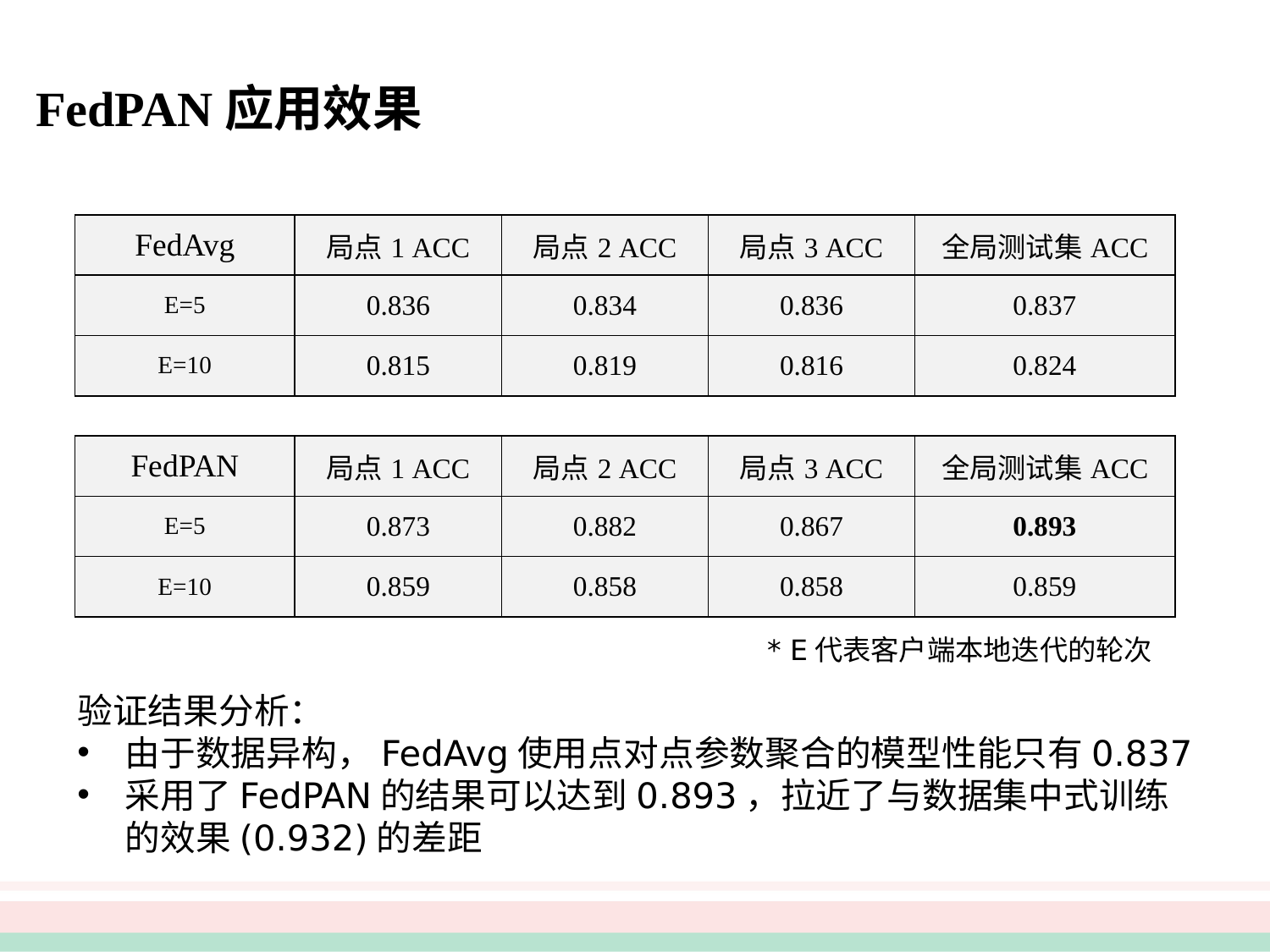

FedPAN应用效果
| FedAvg | 局点1 ACC | 局点2 ACC | 局点3 ACC | 全局测试集ACC |
| --- | --- | --- | --- | --- |
| E=5 | 0.836 | 0.834 | 0.836 | 0.837 |
| E=10 | 0.815 | 0.819 | 0.816 | 0.824 |
| FedPAN | 局点1 ACC | 局点2 ACC | 局点3 ACC | 全局测试集ACC |
| --- | --- | --- | --- | --- |
| E=5 | 0.873 | 0.882 | 0.867 | 0.893 |
| E=10 | 0.859 | 0.858 | 0.858 | 0.859 |
* E代表客户端本地迭代的轮次
验证结果分析：
由于数据异构，FedAvg使用点对点参数聚合的模型性能只有0.837
采用了FedPAN的结果可以达到0.893，拉近了与数据集中式训练的效果(0.932)的差距